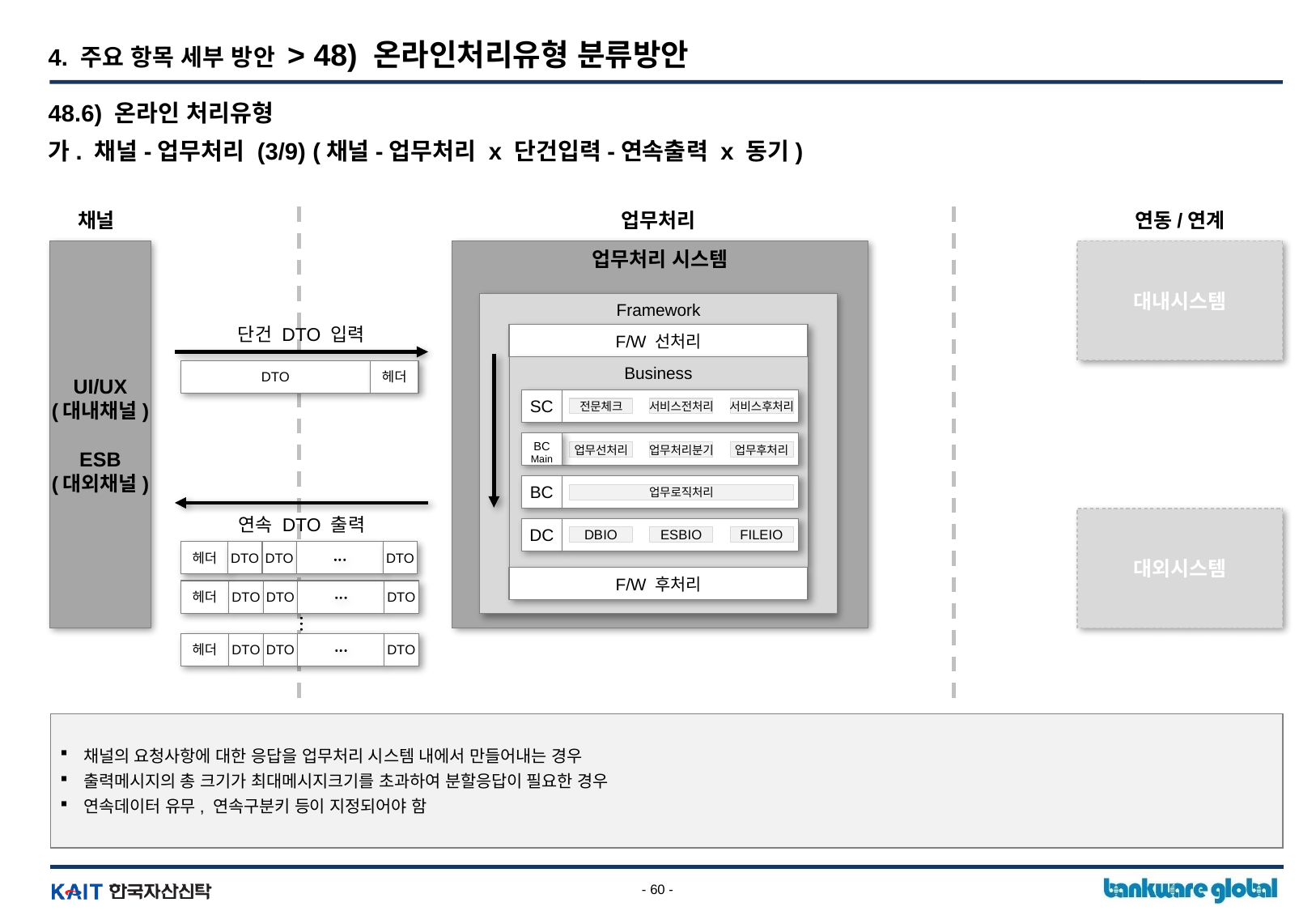

4. 주요 항목 세부 방안 > 48) 온라인처리유형 분류방안
48.6) 온라인 처리유형
가. 채널-업무처리 (3/9) (채널-업무처리 x 단건입력-연속출력 x 동기)
채널
연동/연계
업무처리
UI/UX
(대내채널)

ESB
(대외채널)
업무처리 시스템
대내시스템
Framework
단건 DTO 입력
F/W 선처리
Business
DTO
헤더
SC

전문체크
서비스전처리
서비스후처리
BC
Main

업무선처리
업무처리분기
업무후처리
BC

업무로직처리
연속 DTO 출력
대외시스템
DC

DBIO
ESBIO
FILEIO
헤더
DTO
DTO

DTO

F/W 후처리
헤더
DTO
DTO

DTO

헤더
DTO
DTO

DTO

채널의 요청사항에 대한 응답을 업무처리 시스템 내에서 만들어내는 경우
출력메시지의 총 크기가 최대메시지크기를 초과하여 분할응답이 필요한 경우
연속데이터 유무, 연속구분키 등이 지정되어야 함